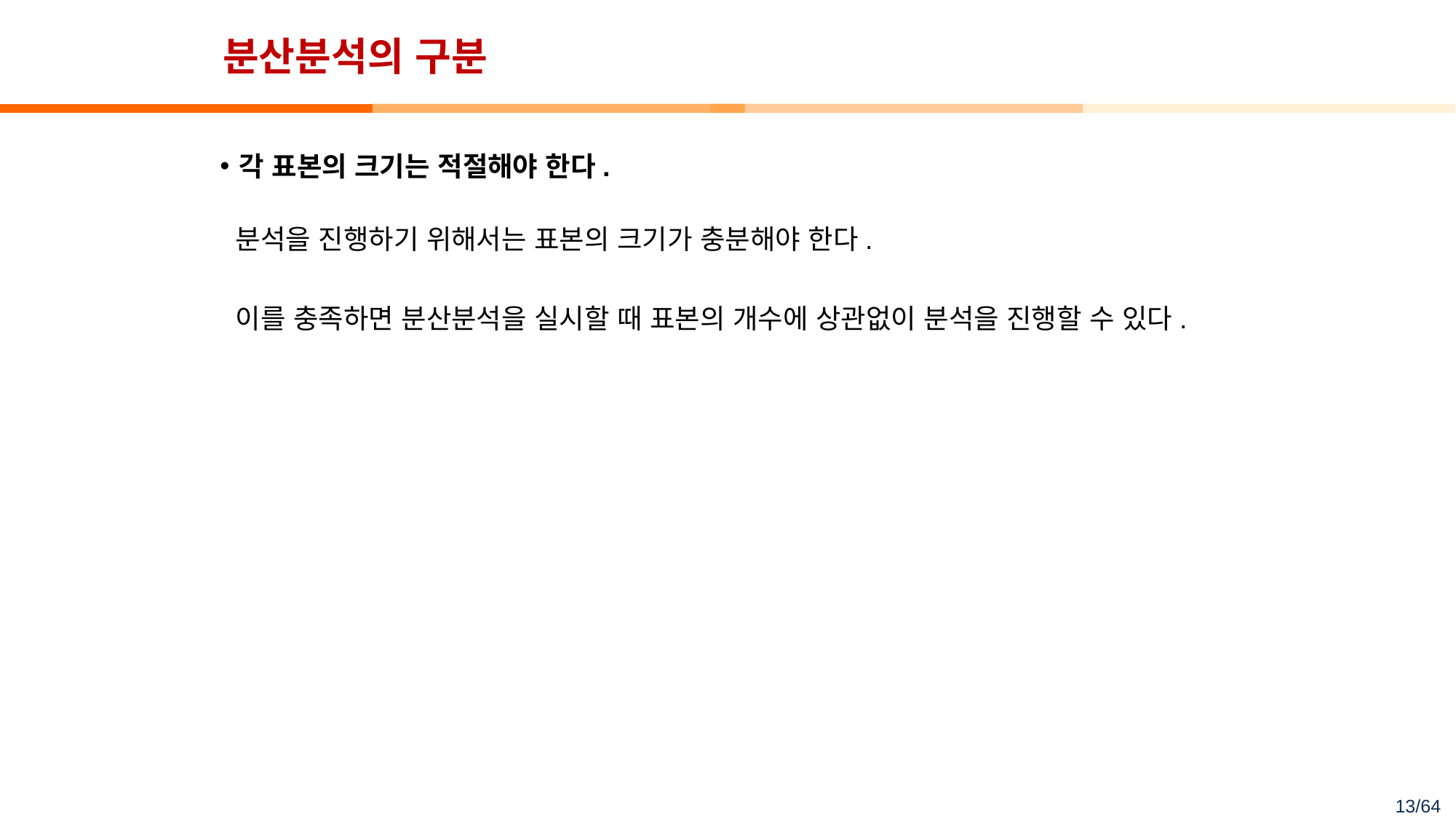

# 분산분석의 구분
각 표본의 크기는 적절해야 한다.
분석을 진행하기 위해서는 표본의 크기가 충분해야 한다.

이를 충족하면 분산분석을 실시할 때 표본의 개수에 상관없이 분석을 진행할 수 있다.